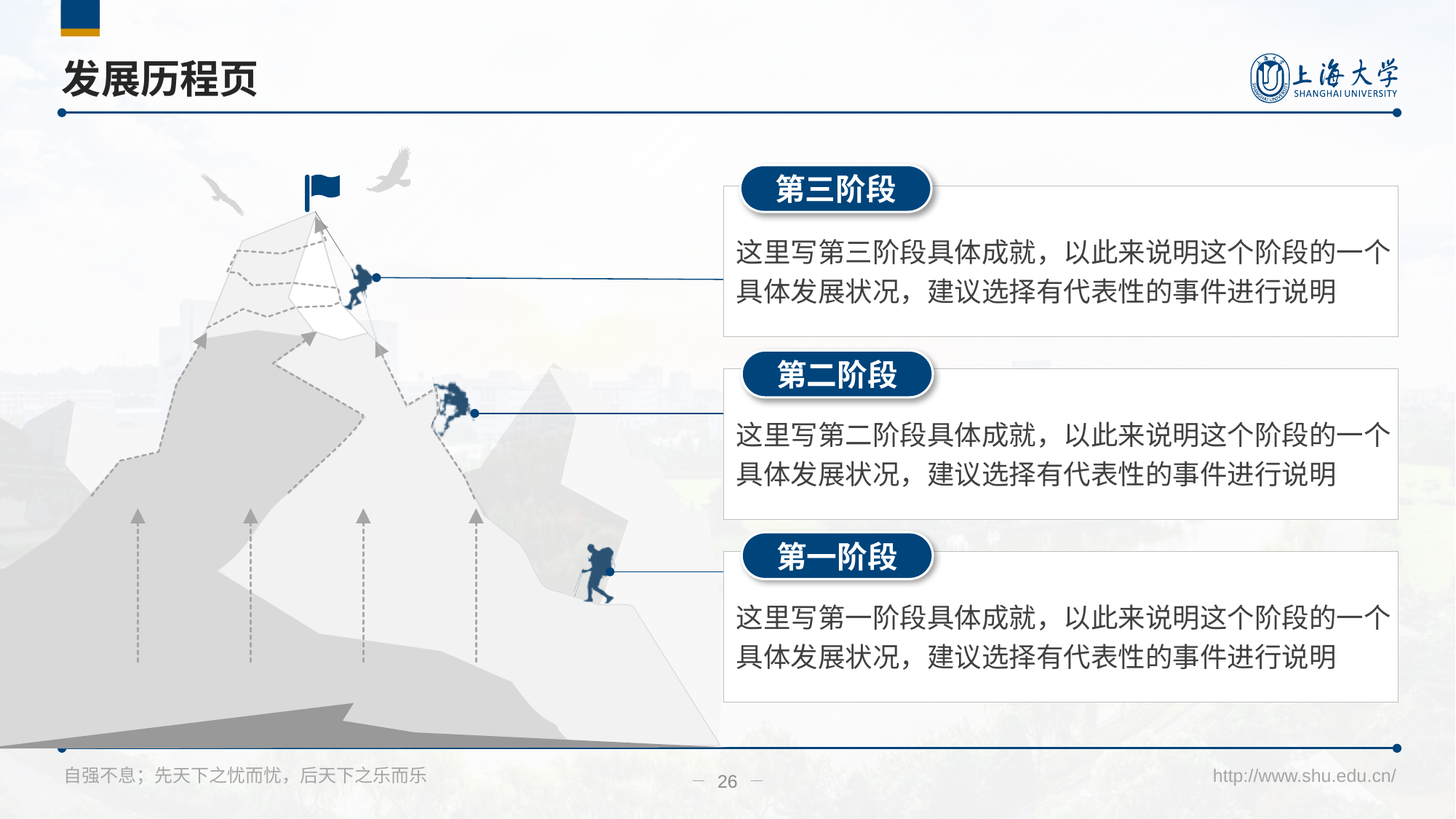

# 发展历程页
第三阶段
这里写第三阶段具体成就，以此来说明这个阶段的一个具体发展状况，建议选择有代表性的事件进行说明
第二阶段
这里写第二阶段具体成就，以此来说明这个阶段的一个具体发展状况，建议选择有代表性的事件进行说明
第一阶段
这里写第一阶段具体成就，以此来说明这个阶段的一个具体发展状况，建议选择有代表性的事件进行说明
26